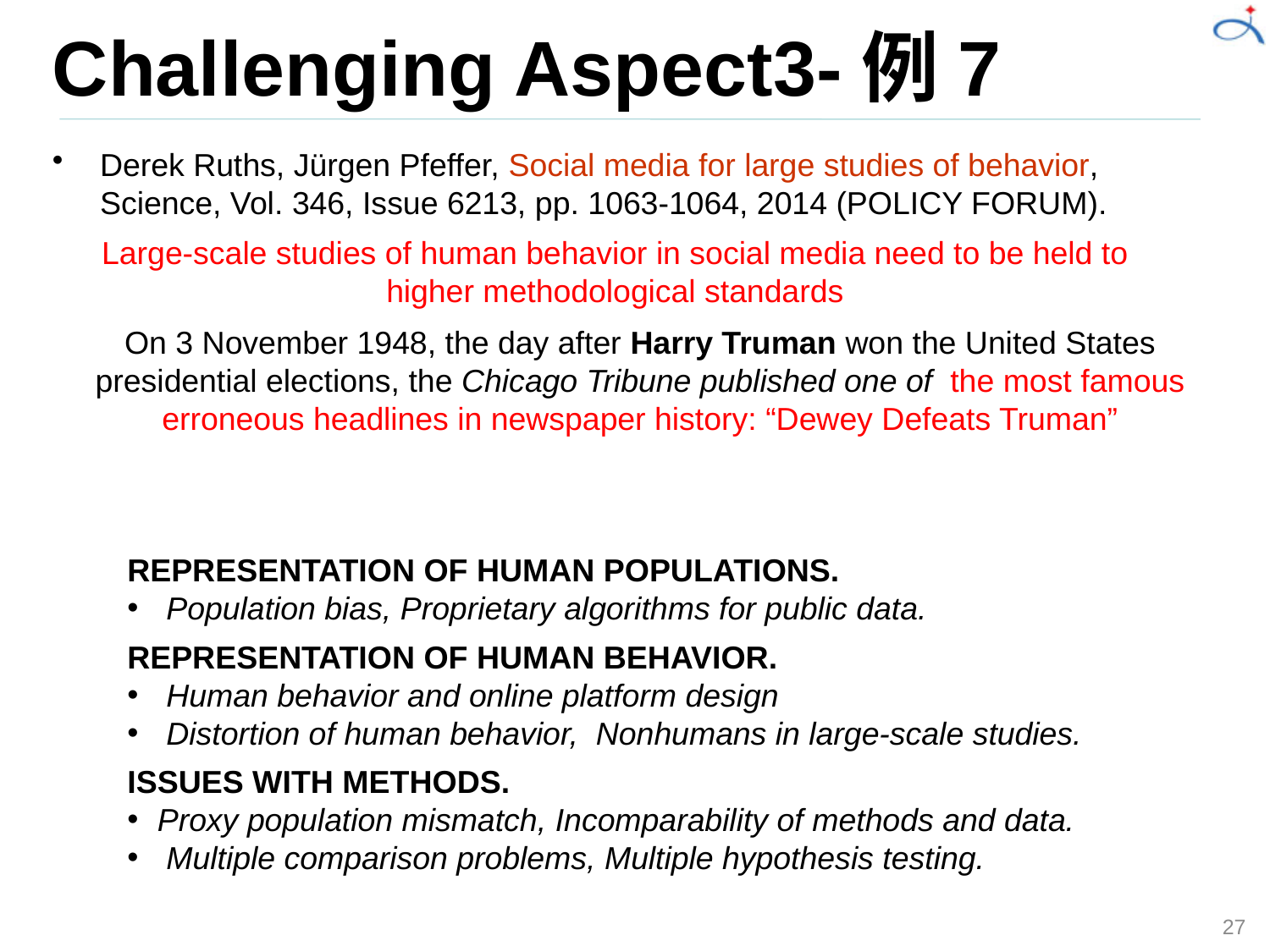

# Challenging Aspect3-例7
Derek Ruths, Jürgen Pfeffer, Social media for large studies of behavior, Science, Vol. 346, Issue 6213, pp. 1063-1064, 2014 (POLICY FORUM).
Large-scale studies of human behavior in social media need to be held to higher methodological standards
On 3 November 1948, the day after Harry Truman won the United States presidential elections, the Chicago Tribune published one of  the most famous erroneous headlines in newspaper history: “Dewey Defeats Truman”
REPRESENTATION OF HUMAN POPULATIONS.
 Population bias, Proprietary algorithms for public data.
REPRESENTATION OF HUMAN BEHAVIOR.
 Human behavior and online platform design
 Distortion of human behavior,  Nonhumans in large-scale studies.
ISSUES WITH METHODS.
Proxy population mismatch, Incomparability of methods and data.
 Multiple comparison problems, Multiple hypothesis testing.
27